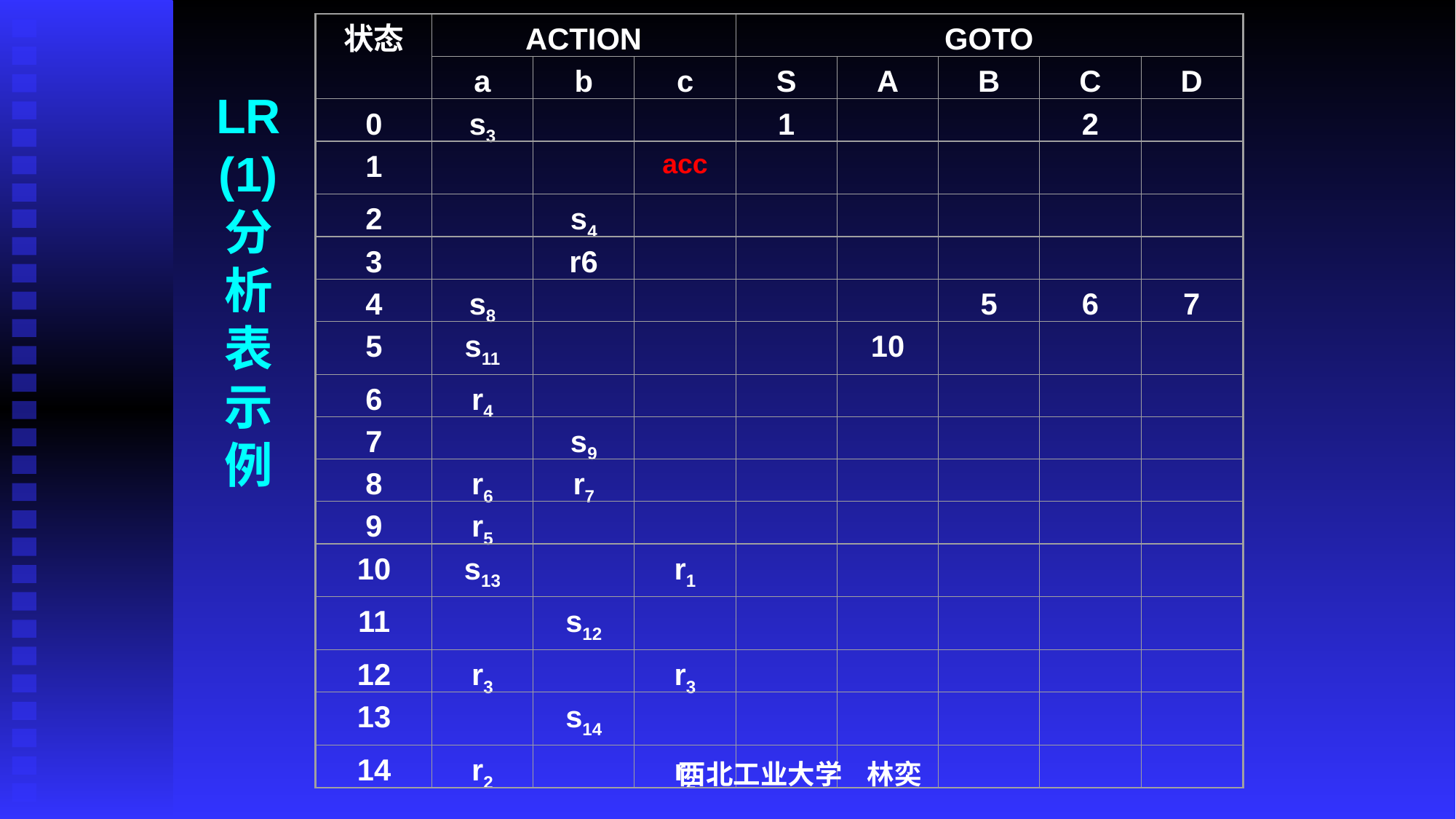

# LR (1) 分析表示例

状态

ACTION

GOTO

a

b

c

S

A

B

C

D

0

s3

1

2

1

acc

2

s4

3

r6

4

s8

5

6

7

5

s11

10

6

r4

7

s9

8

r6

r7

9

r5

10

s13

r1

11

s12

12

r3

r3

13

s14

14

r2

r2

西北工业大学    林奕
115